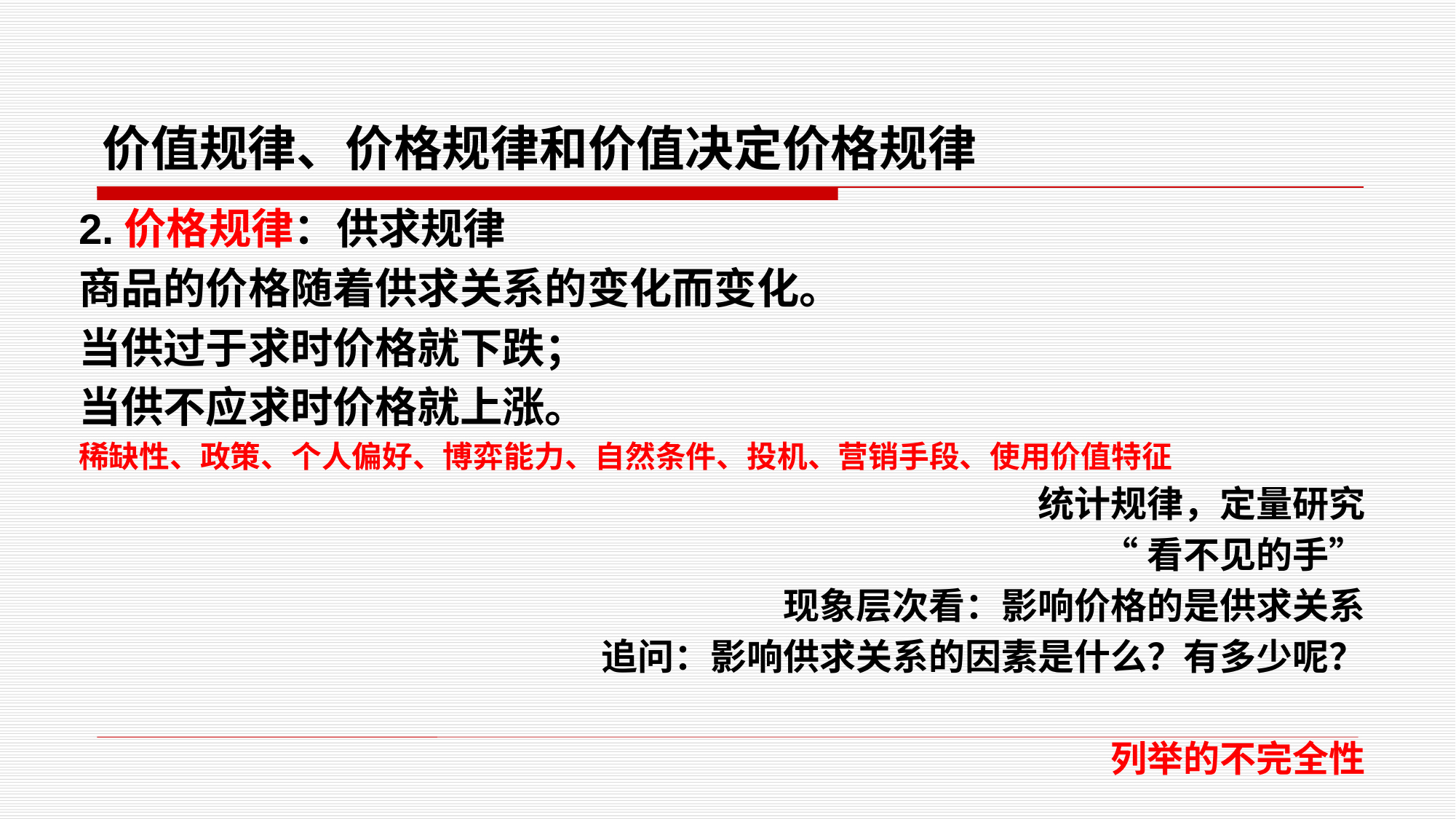

# 价值规律、价格规律和价值决定价格规律
2.价格规律：供求规律
商品的价格随着供求关系的变化而变化。
当供过于求时价格就下跌；
当供不应求时价格就上涨。
稀缺性、政策、个人偏好、博弈能力、自然条件、投机、营销手段、使用价值特征
统计规律，定量研究
“看不见的手”
现象层次看：影响价格的是供求关系
追问：影响供求关系的因素是什么？有多少呢？

列举的不完全性